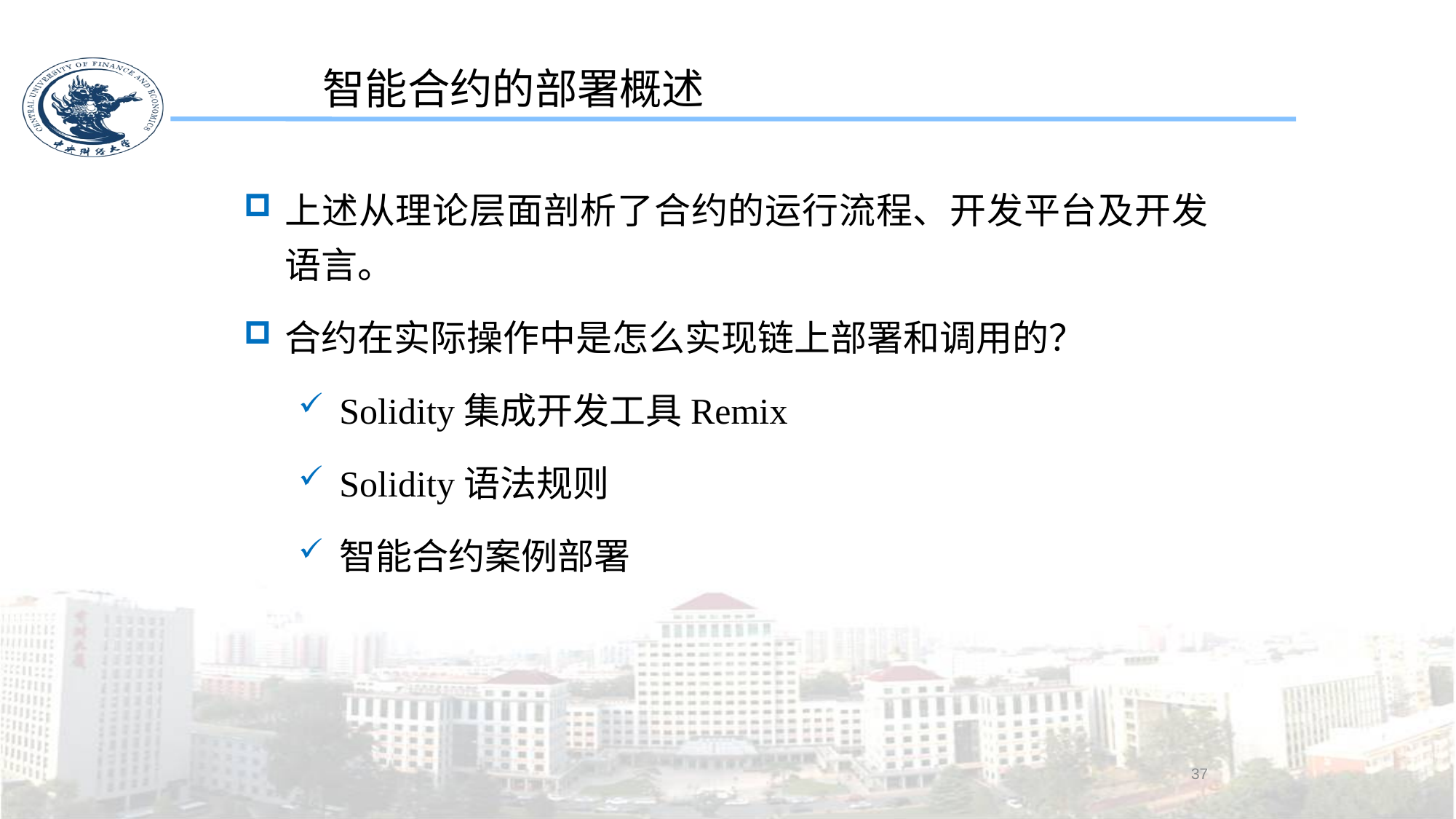

智能合约的部署概述
上述从理论层面剖析了合约的运行流程、开发平台及开发语言。
合约在实际操作中是怎么实现链上部署和调用的？
Solidity集成开发工具Remix
Solidity语法规则
智能合约案例部署

37